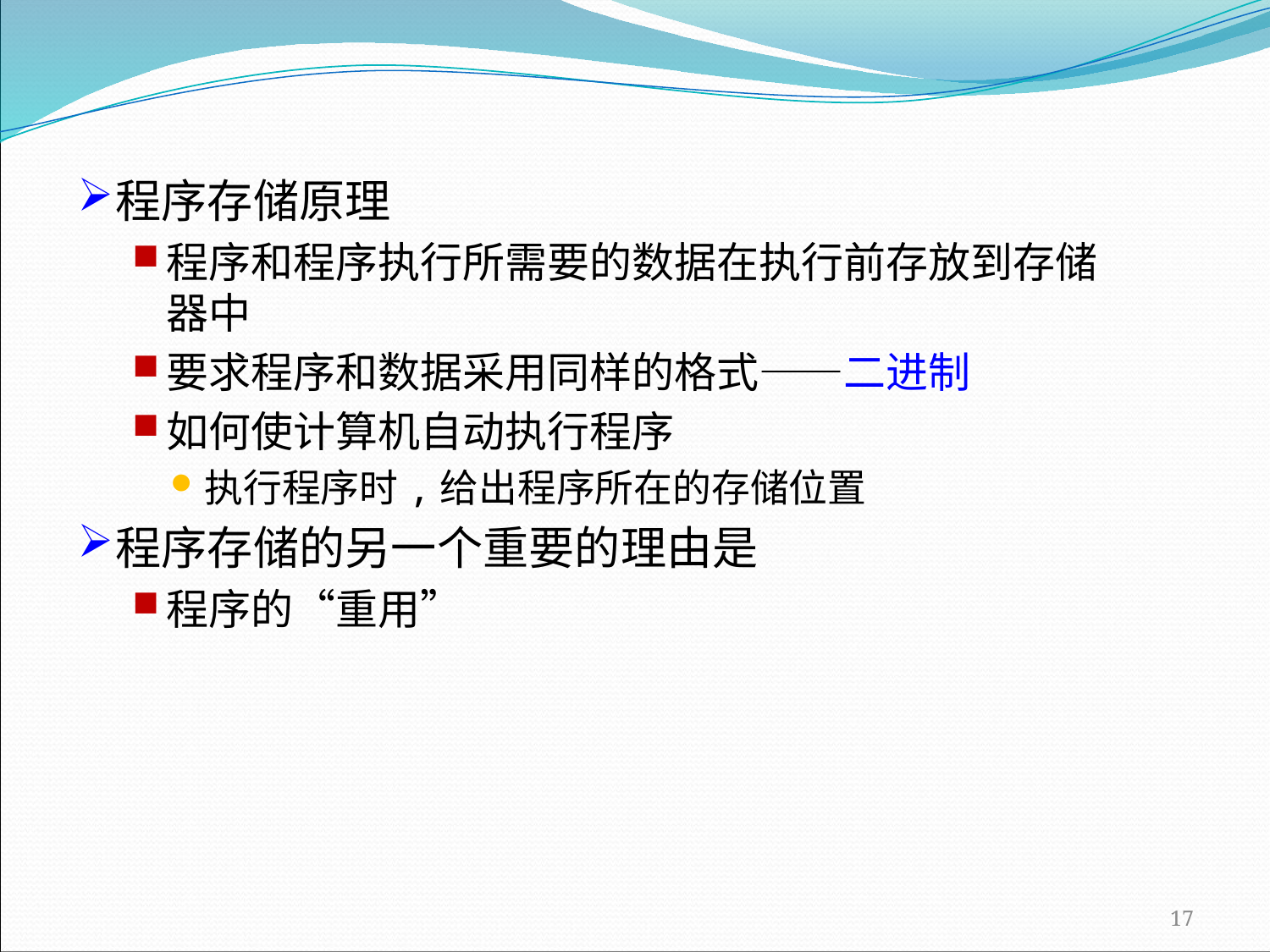

程序存储原理
程序和程序执行所需要的数据在执行前存放到存储器中
要求程序和数据采用同样的格式——二进制
如何使计算机自动执行程序
执行程序时,给出程序所在的存储位置
程序存储的另一个重要的理由是
程序的“重用”

17